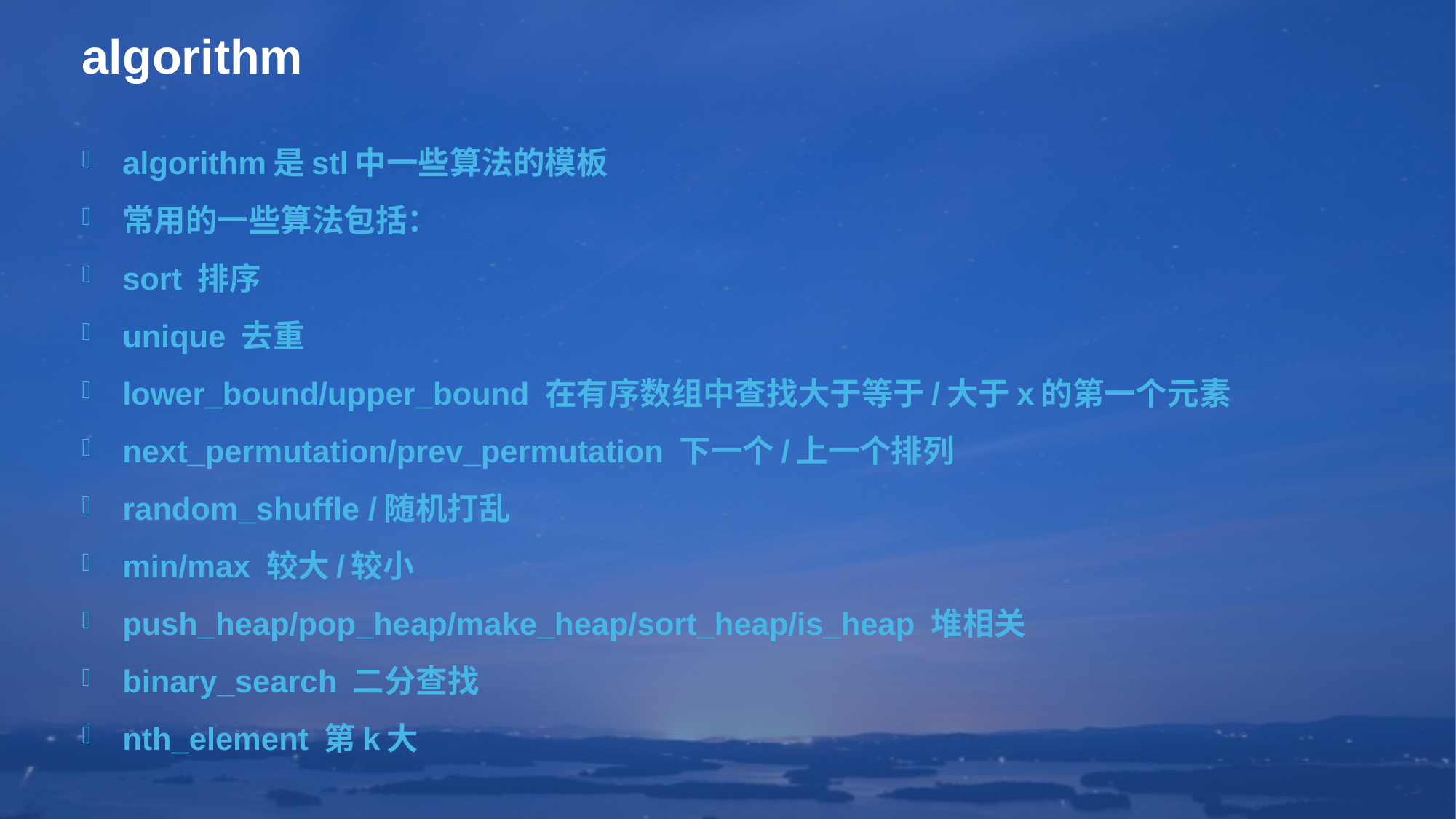

# algorithm
algorithm是stl中一些算法的模板
常用的一些算法包括：
sort 排序
unique 去重
lower_bound/upper_bound 在有序数组中查找大于等于/大于x的第一个元素
next_permutation/prev_permutation 下一个/上一个排列
random_shuffle /随机打乱
min/max 较大/较小
push_heap/pop_heap/make_heap/sort_heap/is_heap 堆相关
binary_search 二分查找
nth_element 第k大